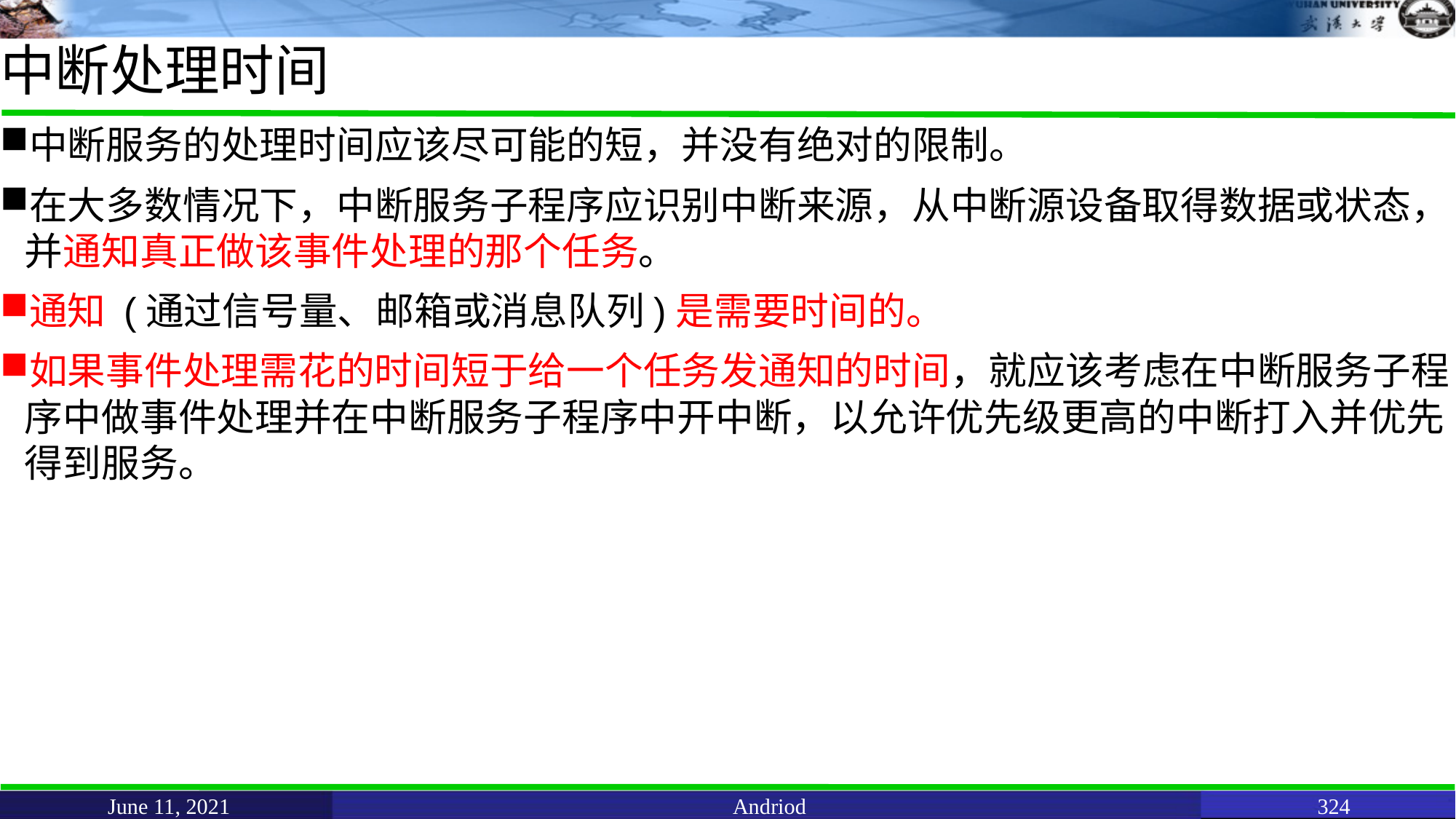

# 中断处理时间
中断服务的处理时间应该尽可能的短，并没有绝对的限制。
在大多数情况下，中断服务子程序应识别中断来源，从中断源设备取得数据或状态，并通知真正做该事件处理的那个任务。
通知 (通过信号量、邮箱或消息队列)是需要时间的。
如果事件处理需花的时间短于给一个任务发通知的时间，就应该考虑在中断服务子程序中做事件处理并在中断服务子程序中开中断，以允许优先级更高的中断打入并优先得到服务。
June 11, 2021
Andriod
324